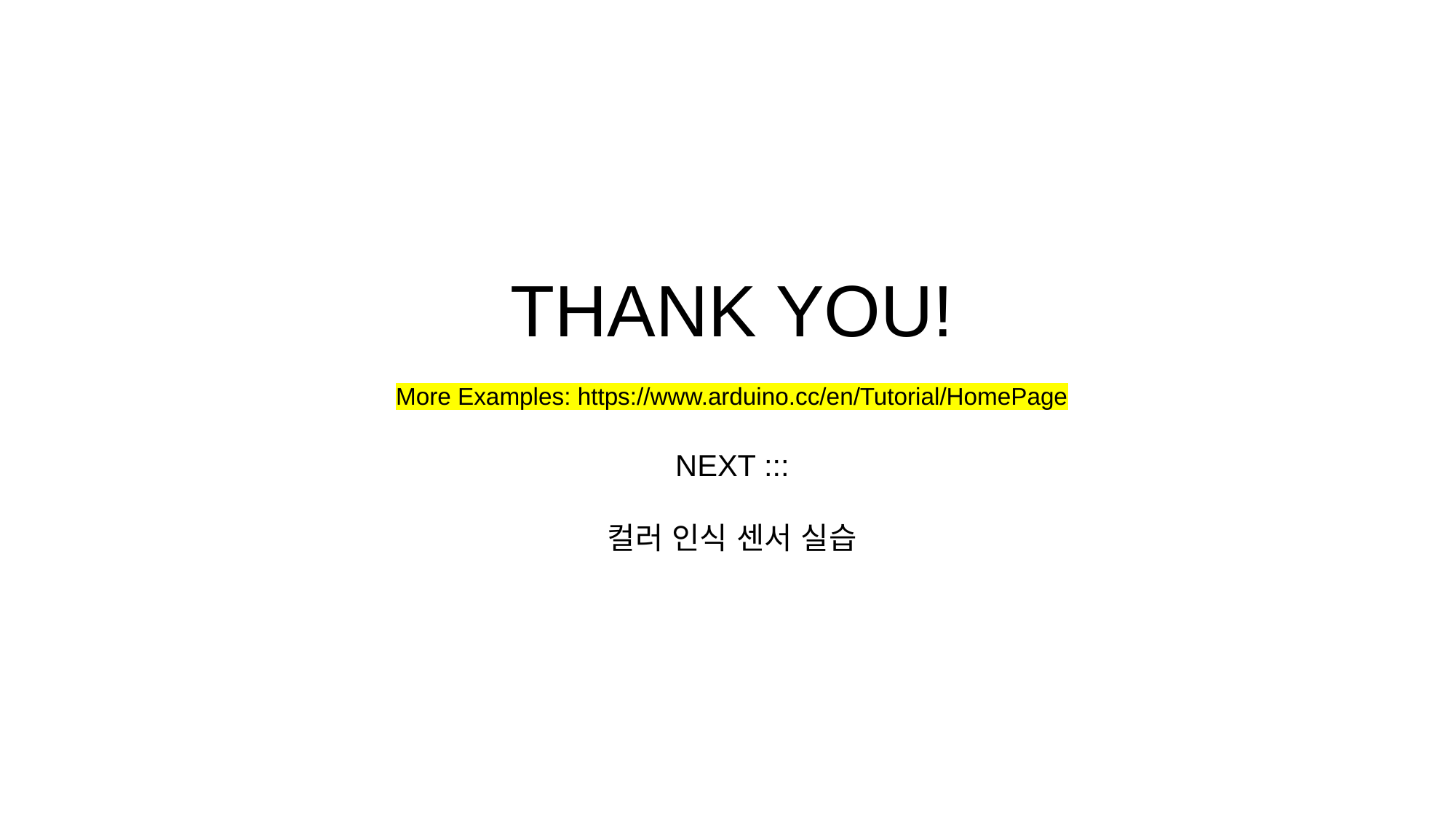

THANK YOU!

More Examples: https://www.arduino.cc/en/Tutorial/HomePage

NEXT :::
컬러 인식 센서 실습